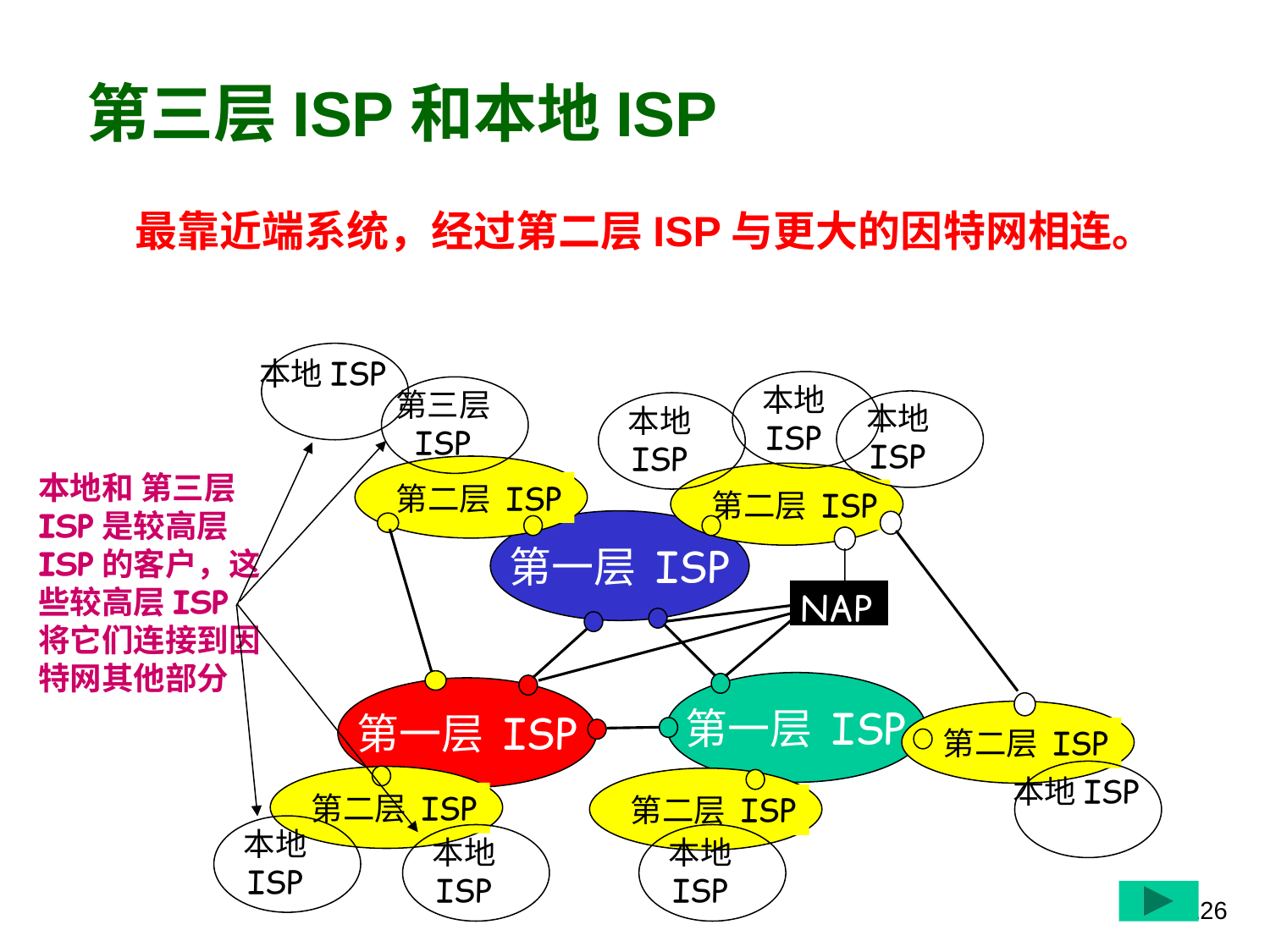

# 第三层ISP和本地ISP
    最靠近端系统，经过第二层ISP与更大的因特网相连。

本地ISP

本地
ISP

第三层
ISP

本地
ISP

本地
ISP

本地ISP

本地
ISP

本地
ISP

本地
ISP

本地和 第三层 ISP是较高层ISP的客户，这些较高层ISP将它们连接到因特网其他部分

第二层 ISP

第二层 ISP

第二层 ISP

第二层 ISP

第二层 ISP
第一层 ISP

NAP

第一层 ISP

第一层 ISP

126